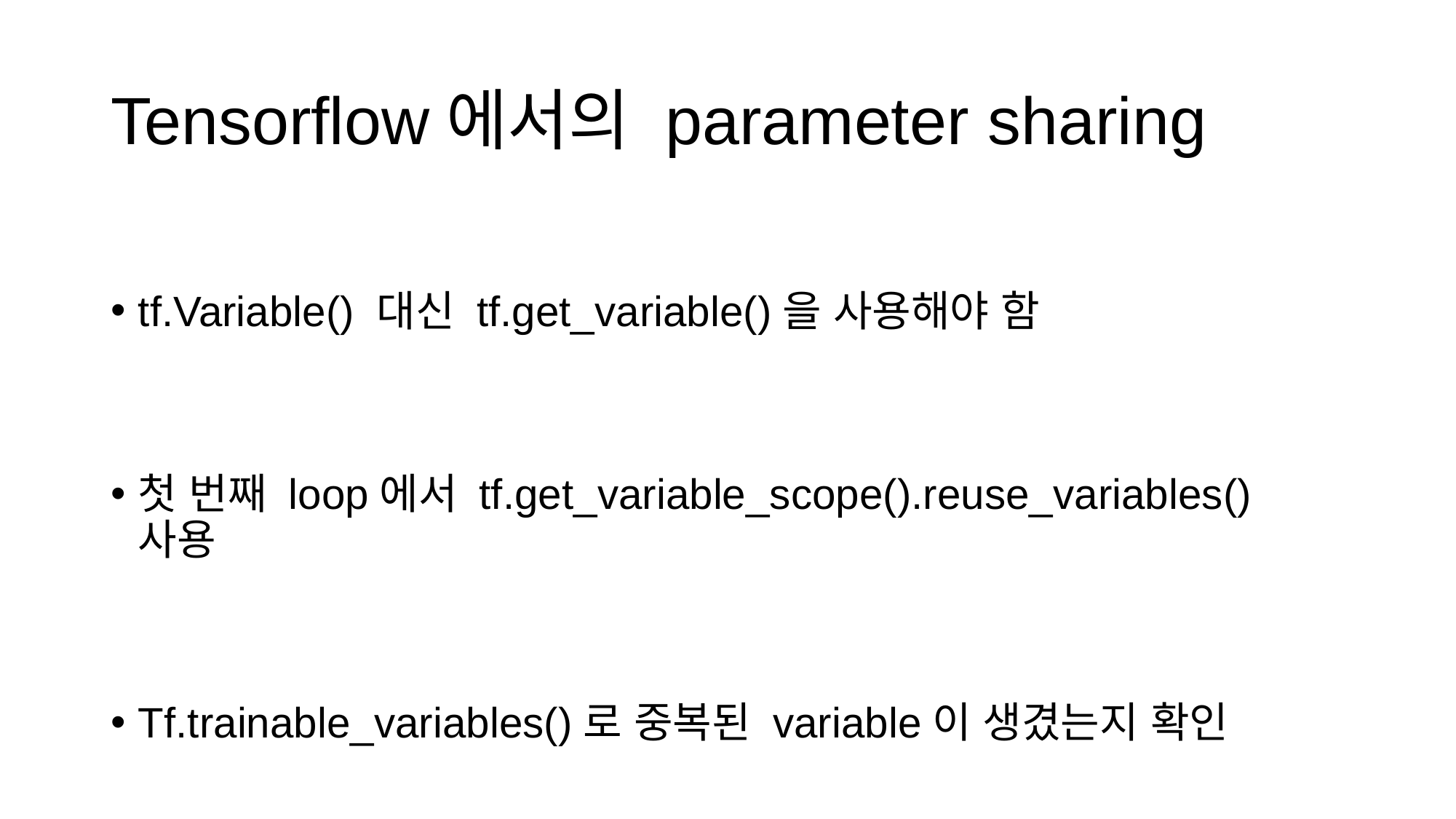

# Tensorflow에서의 parameter sharing

tf.Variable() 대신 tf.get_variable()을 사용해야 함

첫 번째 loop에서 tf.get_variable_scope().reuse_variables() 사용

Tf.trainable_variables()로 중복된 variable이 생겼는지 확인